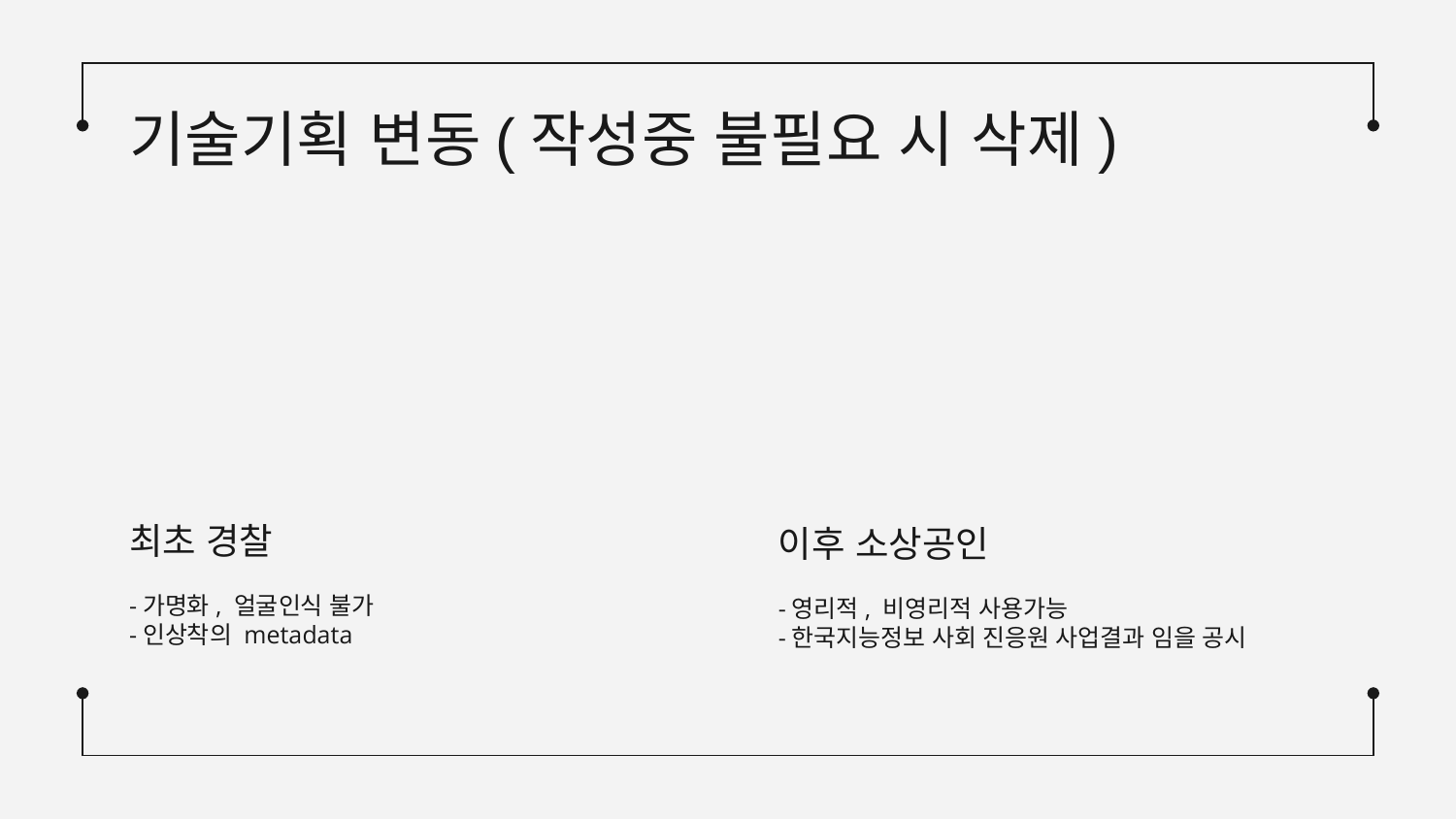

# 기술기획 변동(작성중 불필요 시 삭제)
최초 경찰
이후 소상공인
-가명화, 얼굴인식 불가
-인상착의 metadata
-영리적, 비영리적 사용가능
-한국지능정보 사회 진응원 사업결과 임을 공시